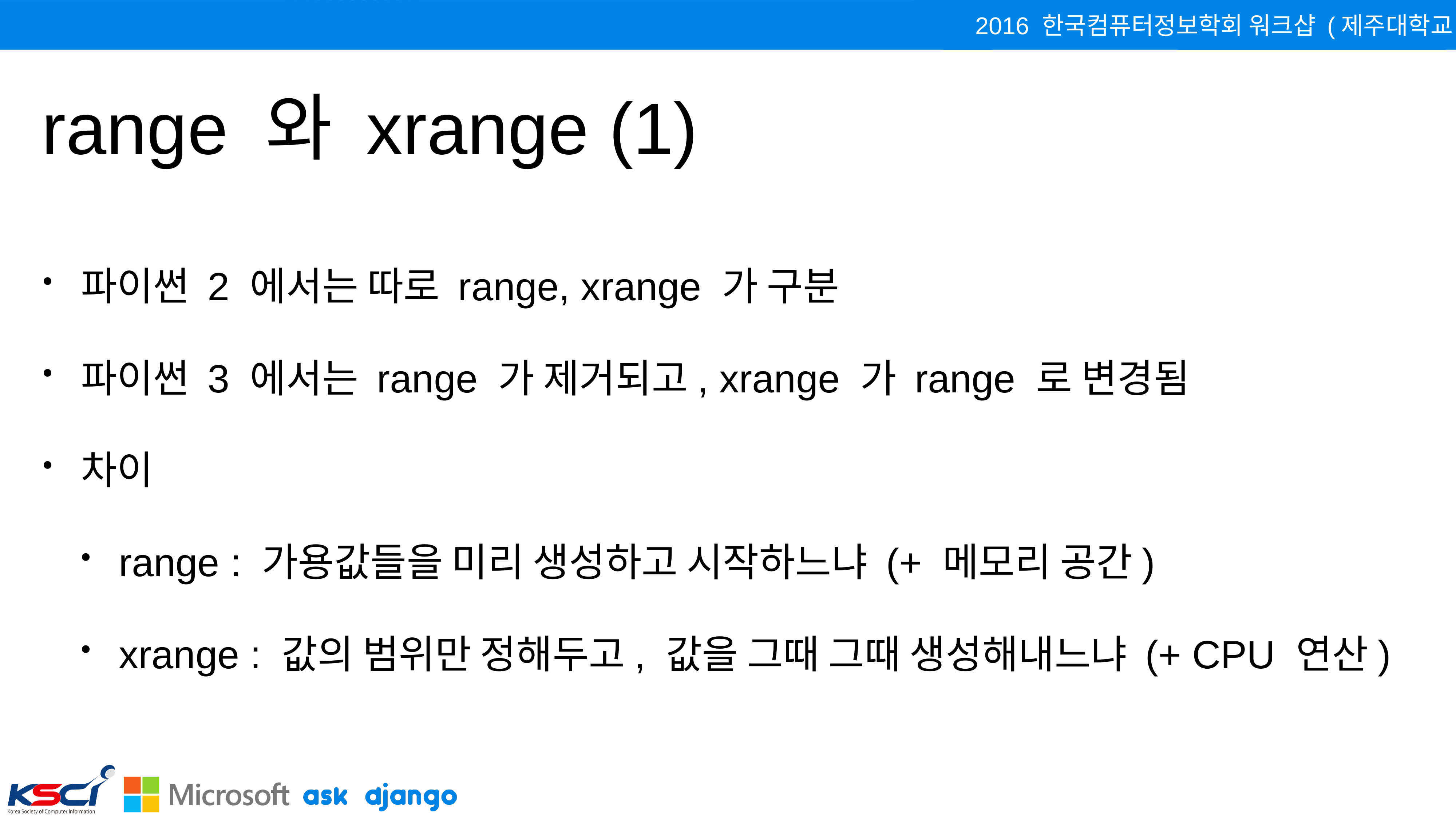

# range 와 xrange (1)
파이썬 2 에서는 따로 range, xrange 가 구분
파이썬 3 에서는 range 가 제거되고, xrange 가 range 로 변경됨
차이
range : 가용값들을 미리 생성하고 시작하느냐 (+ 메모리 공간)
xrange : 값의 범위만 정해두고, 값을 그때 그때 생성해내느냐 (+ CPU 연산)